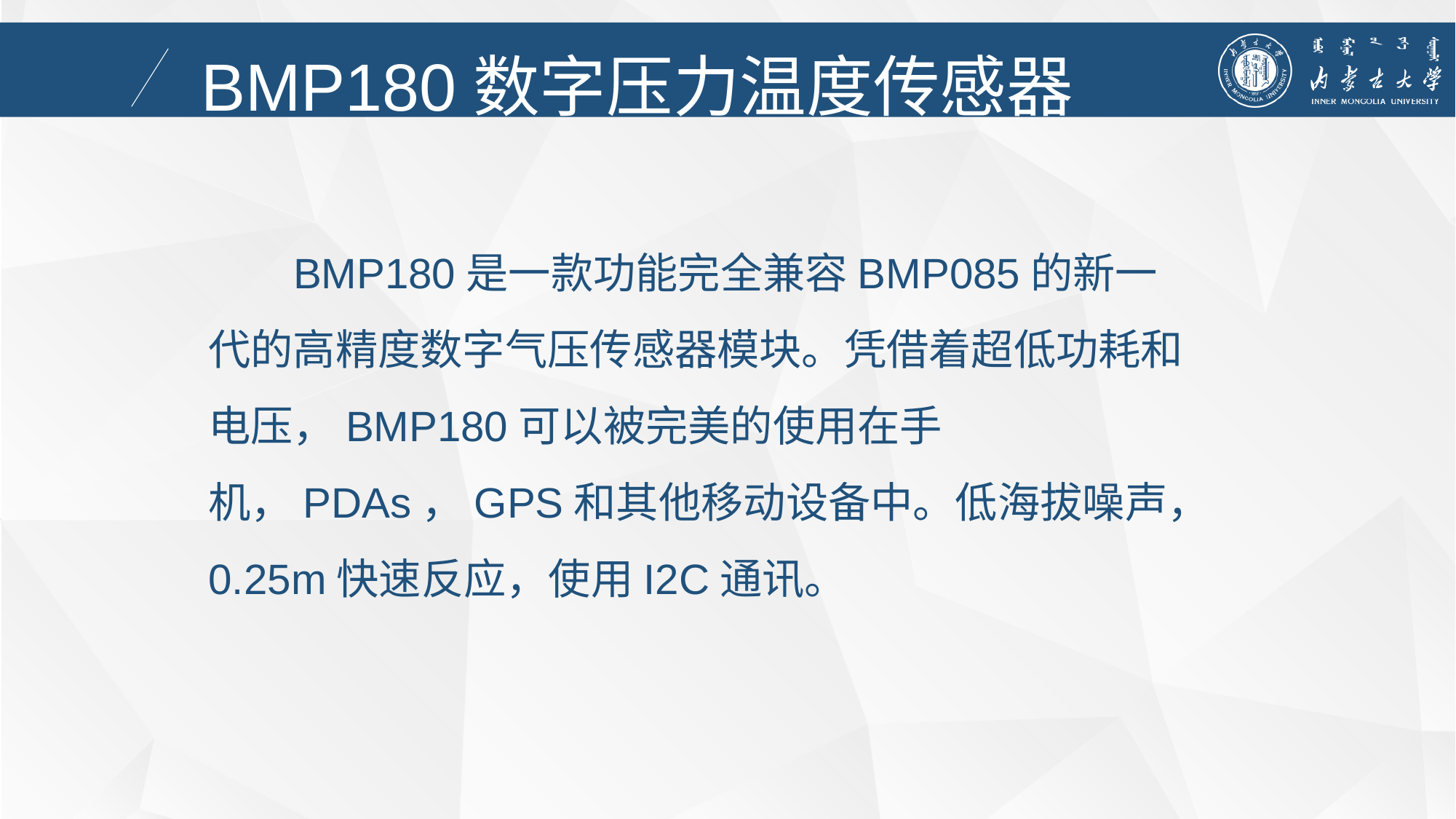

BMP180数字压力温度传感器
BMP180是一款功能完全兼容BMP085的新一代的高精度数字气压传感器模块。凭借着超低功耗和电压，BMP180可以被完美的使用在手机，PDAs，GPS和其他移动设备中。低海拔噪声，0.25m快速反应，使用I2C通讯。